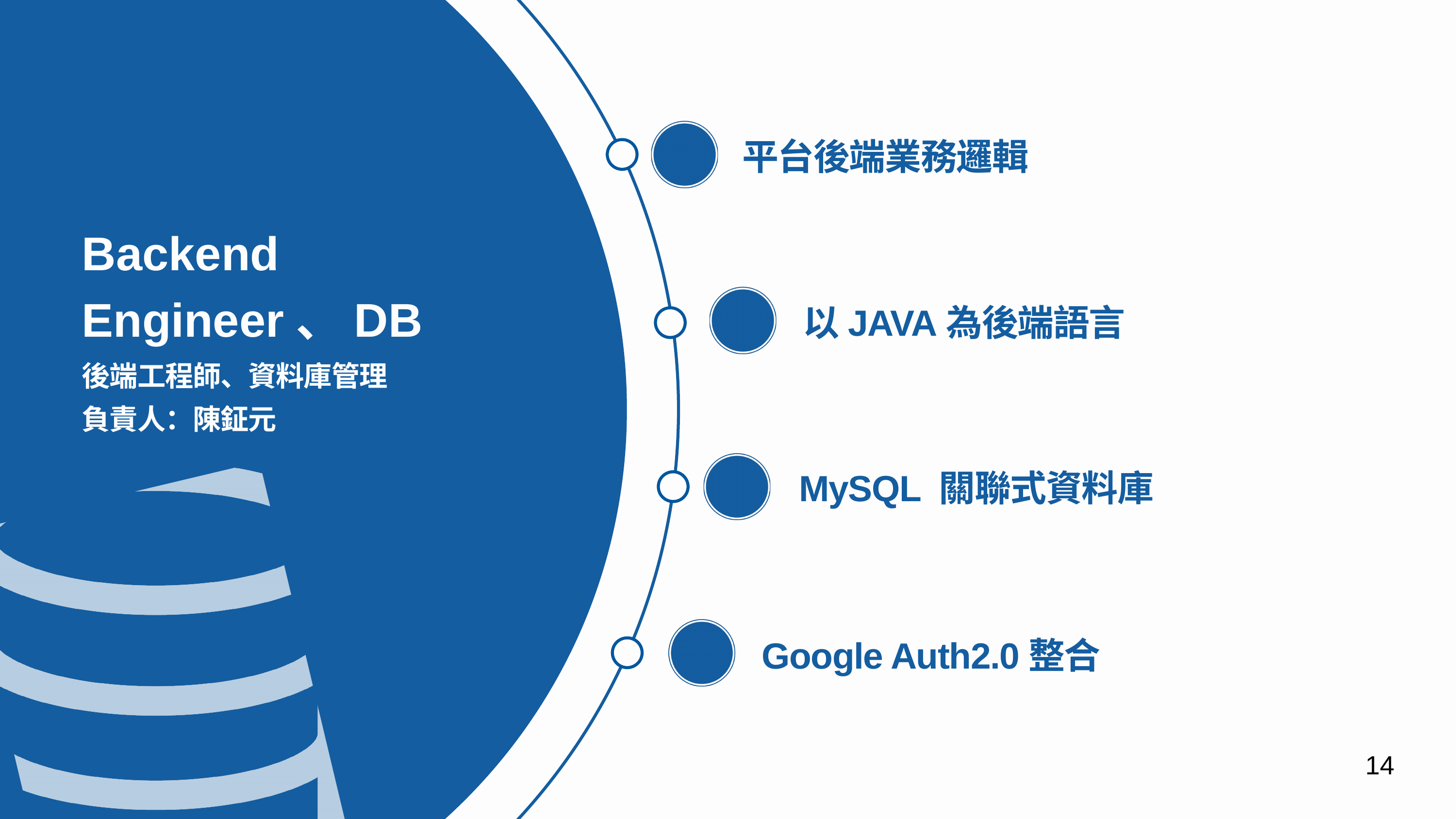

平台後端業務邏輯

Backend
Engineer、DB

以JAVA為後端語言

後端工程師、資料庫管理
負責人：陳鉦元

MySQL 關聯式資料庫

Google Auth2.0整合

14